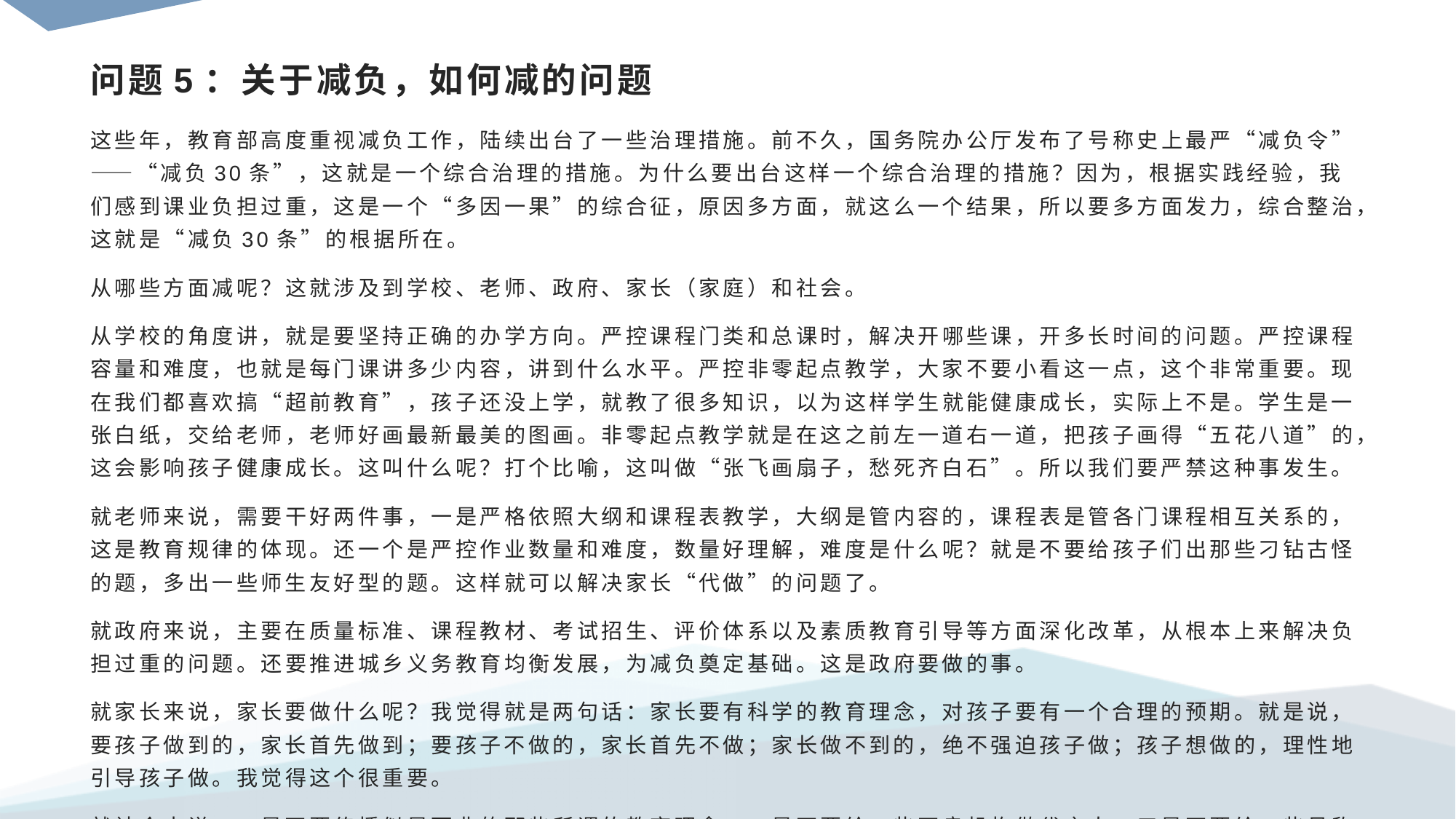

# 问题5：关于减负，如何减的问题
这些年，教育部高度重视减负工作，陆续出台了一些治理措施。前不久，国务院办公厅发布了号称史上最严“减负令”——“减负30条”，这就是一个综合治理的措施。为什么要出台这样一个综合治理的措施？因为，根据实践经验，我们感到课业负担过重，这是一个“多因一果”的综合征，原因多方面，就这么一个结果，所以要多方面发力，综合整治，这就是“减负30条”的根据所在。
从哪些方面减呢？这就涉及到学校、老师、政府、家长（家庭）和社会。
从学校的角度讲，就是要坚持正确的办学方向。严控课程门类和总课时，解决开哪些课，开多长时间的问题。严控课程容量和难度，也就是每门课讲多少内容，讲到什么水平。严控非零起点教学，大家不要小看这一点，这个非常重要。现在我们都喜欢搞“超前教育”，孩子还没上学，就教了很多知识，以为这样学生就能健康成长，实际上不是。学生是一张白纸，交给老师，老师好画最新最美的图画。非零起点教学就是在这之前左一道右一道，把孩子画得“五花八道”的，这会影响孩子健康成长。这叫什么呢？打个比喻，这叫做“张飞画扇子，愁死齐白石”。所以我们要严禁这种事发生。
就老师来说，需要干好两件事，一是严格依照大纲和课程表教学，大纲是管内容的，课程表是管各门课程相互关系的，这是教育规律的体现。还一个是严控作业数量和难度，数量好理解，难度是什么呢？就是不要给孩子们出那些刁钻古怪的题，多出一些师生友好型的题。这样就可以解决家长“代做”的问题了。
就政府来说，主要在质量标准、课程教材、考试招生、评价体系以及素质教育引导等方面深化改革，从根本上来解决负担过重的问题。还要推进城乡义务教育均衡发展，为减负奠定基础。这是政府要做的事。
就家长来说，家长要做什么呢？我觉得就是两句话：家长要有科学的教育理念，对孩子要有一个合理的预期。就是说，要孩子做到的，家长首先做到；要孩子不做的，家长首先不做；家长做不到的，绝不强迫孩子做；孩子想做的，理性地引导孩子做。我觉得这个很重要。
就社会来说，一是不要传播似是而非的那些所谓的教育理念；二是不要给一些不良机构做代言人；三是不要给一些号称懂得教育的大忽悠助力。今天我们面对的现实是十个人谈教育，会产生十一二个观点。所以一定要警惕这些忽悠。社会环境很重要，环境好了，祖国的花朵就会开得更灿烂，祖国的幼苗就会成长得更健康。
从这可以看出来，减负作为一个“多因一果”的综合征，一定要系统治理好。难度很大，但是难度再大也要紧紧抓住不放，落实好“减负30条”，可以这样说，减负难减负难，减负再难也要减。如果今天不减负，明日负担重如山。负担重如山，孩子不能健康成长，我们的学生会不高兴的。学生不高兴就是宝宝不高兴，宝宝不高兴，问题很严重。所以我们要持之以恒地治理下去，不获全胜，决不收手！